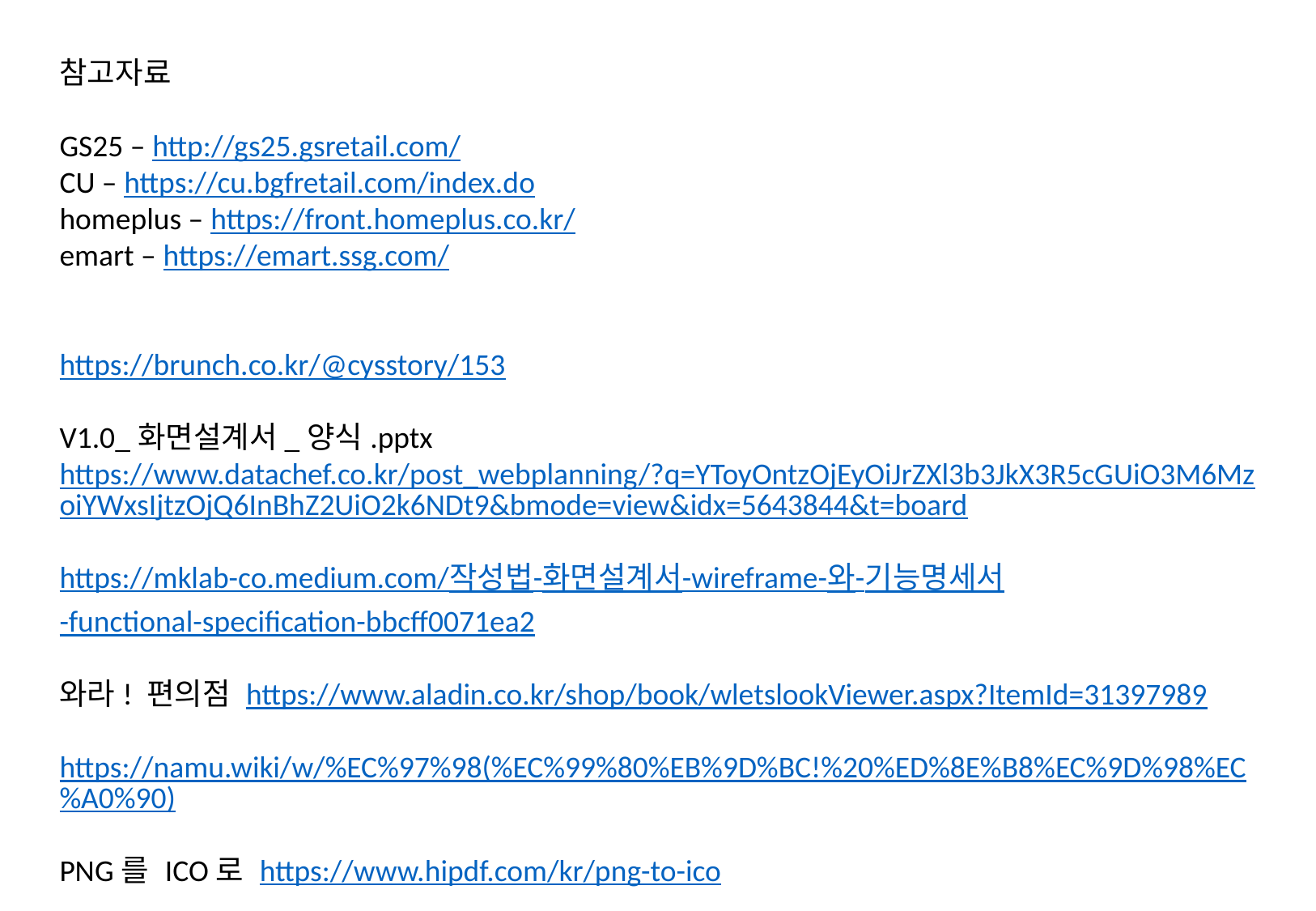

참고자료

GS25 – http://gs25.gsretail.com/
CU – https://cu.bgfretail.com/index.do
homeplus – https://front.homeplus.co.kr/
emart – https://emart.ssg.com/

https://brunch.co.kr/@cysstory/153

V1.0_화면설계서_양식.pptx
https://www.datachef.co.kr/post_webplanning/?q=YToyOntzOjEyOiJrZXl3b3JkX3R5cGUiO3M6MzoiYWxsIjtzOjQ6InBhZ2UiO2k6NDt9&bmode=view&idx=5643844&t=board

https://mklab-co.medium.com/작성법-화면설계서-wireframe-와-기능명세서-functional-specification-bbcff0071ea2

와라! 편의점 https://www.aladin.co.kr/shop/book/wletslookViewer.aspx?ItemId=31397989

https://namu.wiki/w/%EC%97%98(%EC%99%80%EB%9D%BC!%20%ED%8E%B8%EC%9D%98%EC%A0%90)

PNG를 ICO로 https://www.hipdf.com/kr/png-to-ico